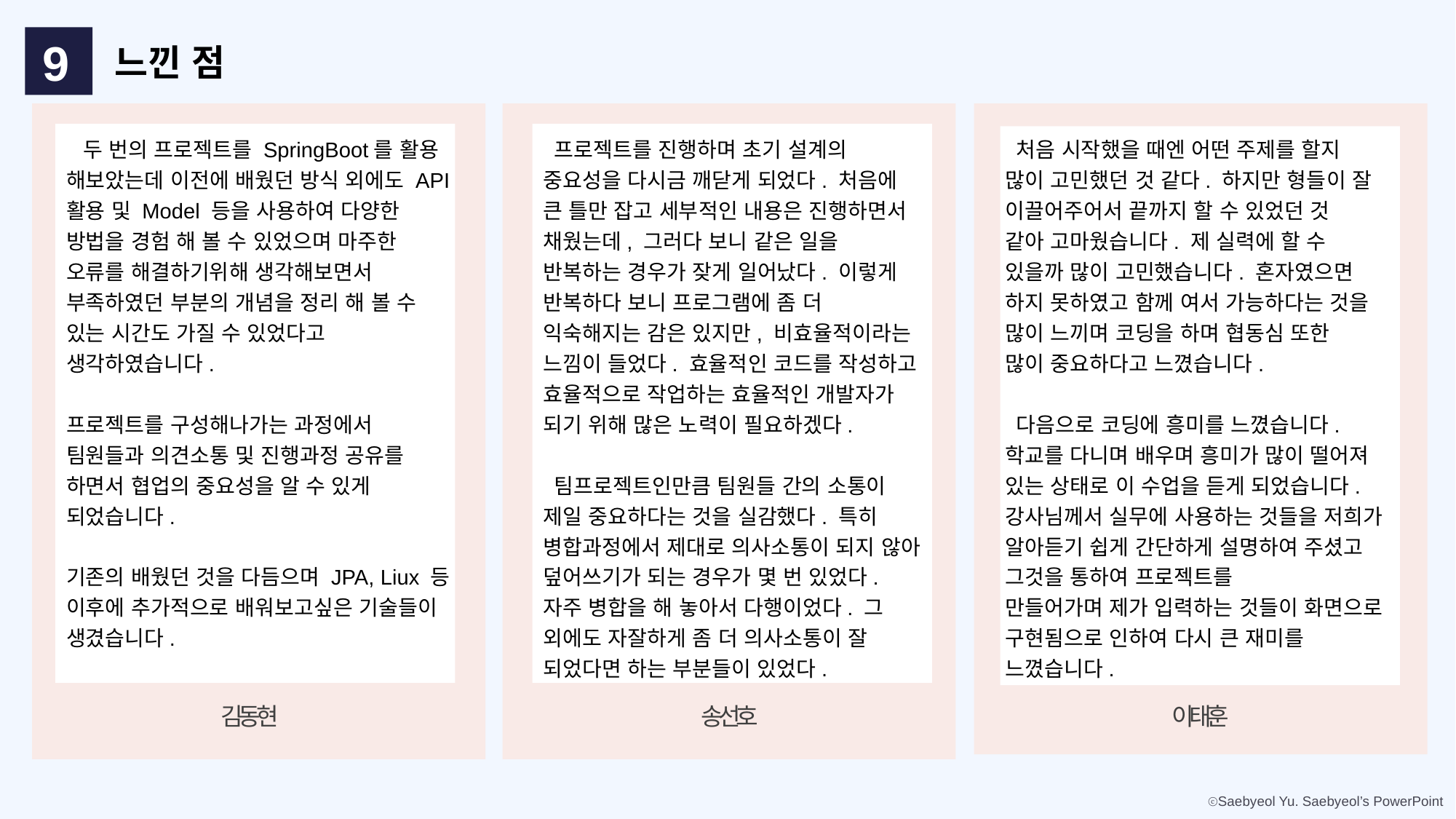

9
느낀 점

  두 번의 프로젝트를 SpringBoot를 활용
해보았는데 이전에 배웠던 방식 외에도 API 활용 및 Model 등을 사용하여 다양한 방법을 경험 해 볼 수 있었으며 마주한
오류를 해결하기위해 생각해보면서 부족하였던 부분의 개념을 정리 해 볼 수 있는 시간도 가질 수 있었다고 생각하였습니다.

프로젝트를 구성해나가는 과정에서
팀원들과 의견소통 및 진행과정 공유를
하면서 협업의 중요성을 알 수 있게 되었습니다.

기존의 배웠던 것을 다듬으며 JPA, Liux 등 이후에 추가적으로 배워보고싶은 기술들이 생겼습니다.
 프로젝트를 진행하며 초기 설계의 중요성을 다시금 깨닫게 되었다. 처음에 큰 틀만 잡고 세부적인 내용은 진행하면서 채웠는데, 그러다 보니 같은 일을 반복하는 경우가 잦게 일어났다. 이렇게 반복하다 보니 프로그램에 좀 더 익숙해지는 감은 있지만, 비효율적이라는 느낌이 들었다. 효율적인 코드를 작성하고 효율적으로 작업하는 효율적인 개발자가 되기 위해 많은 노력이 필요하겠다.

 팀프로젝트인만큼 팀원들 간의 소통이 제일 중요하다는 것을 실감했다. 특히
병합과정에서 제대로 의사소통이 되지 않아 덮어쓰기가 되는 경우가 몇 번 있었다. 자주 병합을 해 놓아서 다행이었다. 그 외에도 자잘하게 좀 더 의사소통이 잘 되었다면 하는 부분들이 있었다.
 처음 시작했을 때엔 어떤 주제를 할지
많이 고민했던 것 같다. 하지만 형들이 잘 이끌어주어서 끝까지 할 수 있었던 것
같아 고마웠습니다. 제 실력에 할 수 있을까 많이 고민했습니다. 혼자였으면 하지 못하였고 함께 여서 가능하다는 것을
많이 느끼며 코딩을 하며 협동심 또한
많이 중요하다고 느꼈습니다.

 다음으로 코딩에 흥미를 느꼈습니다.
학교를 다니며 배우며 흥미가 많이 떨어져 있는 상태로 이 수업을 듣게 되었습니다. 강사님께서 실무에 사용하는 것들을 저희가 알아듣기 쉽게 간단하게 설명하여 주셨고 그것을 통하여 프로젝트를
만들어가며 제가 입력하는 것들이 화면으로 구현됨으로 인하여 다시 큰 재미를 느꼈습니다.

김동현
송선호
이태훈